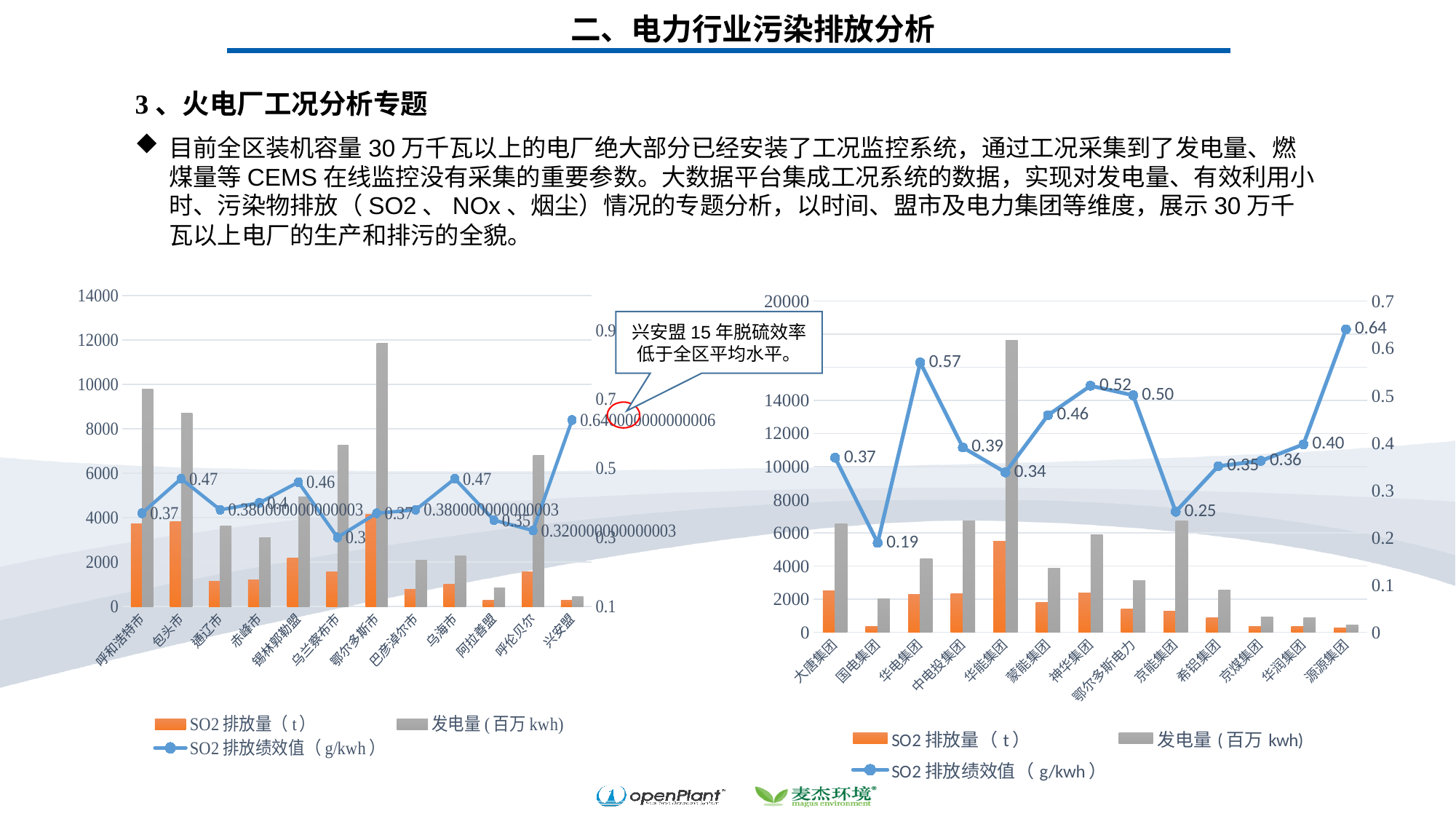

二、电力行业污染排放分析
3、火电厂工况分析专题
目前全区装机容量30万千瓦以上的电厂绝大部分已经安装了工况监控系统，通过工况采集到了发电量、燃煤量等CEMS在线监控没有采集的重要参数。大数据平台集成工况系统的数据，实现对发电量、有效利用小时、污染物排放（SO2、NOx、烟尘）情况的专题分析，以时间、盟市及电力集团等维度，展示30万千瓦以上电厂的生产和排污的全貌。

### Chart

| Category | SO2排放量（t） | 发电量(百万kwh) | SO2排放绩效值（g/kwh） |
|---|---|---|---|
| 呼和浩特市 | 3713.72 | 9777.6309 | 0.3700000000000004 |
| 包头市 | 3810.19 | 8717.530099999989 | 0.4700000000000001 |
| 通辽市 | 1146.47 | 3623.961 | 0.3800000000000027 |
| 赤峰市 | 1184.99 | 3098.2559 | 0.4 |
| 锡林郭勒盟 | 2179.43 | 4927.5371000000005 | 0.46 |
| 乌兰察布市 | 1573.27 | 7268.439399999999 | 0.3000000000000003 |
| 鄂尔多斯市 | 4139.400000000001 | 11865.065200000001 | 0.3700000000000004 |
| 巴彦淖尔市 | 769.4399999999995 | 2081.8588 | 0.3800000000000027 |
| 乌海市 | 1006.99 | 2292.036 | 0.4700000000000001 |
| 阿拉善盟 | 278.8999999999997 | 829.1745000000005 | 0.3500000000000003 |
| 呼伦贝尔 | 1543.3 | 6815.57689853058 | 0.32000000000000284 |
| 兴安盟 | 274.97 | 428.38230000000004 | 0.6400000000000056 |

### Chart

| Category | SO2排放量（t） | 发电量(百万kwh) | SO2排放绩效值（g/kwh） |
|---|---|---|---|
| 大唐集团 | 2502.2 | 6543.1133 | 0.3687789767348997 |
| 国电集团 | 361.8 | 2010.0831999999998 | 0.188790655473782 |
| 华电集团 | 2280.330000000002 | 4437.2872 | 0.569922127050709 |
| 中电投集团 | 2331.46 | 6722.216899999999 | 0.39050967280394777 |
| 华能集团 | 5477.916961920932 | 17630.6227985306 | 0.3377378636435203 |
| 蒙能集团 | 1786.77 | 3879.9121000000214 | 0.458647336314157 |
| 神华集团 | 2382.7 | 5878.775500000001 | 0.520821647167469 |
| 鄂尔多斯电力 | 1418.6399999999999 | 3110.9961 | 0.500772405545152 |
| 京能集团 | 1255.34 | 6731.9719 | 0.2546327691835523 |
| 希铝集团 | 880.99 | 2541.8391000000247 | 0.35099931742413976 |
| 京煤集团 | 333.28999999999894 | 919.7727 | 0.36214049671489484 |
| 华润集团 | 334.66 | 890.475 | 0.397049509551158 |
| 源源集团 | 274.97 | 428.38230000000004 | 0.6400000000000056 |
兴安盟15年脱硫效率低于全区平均水平。